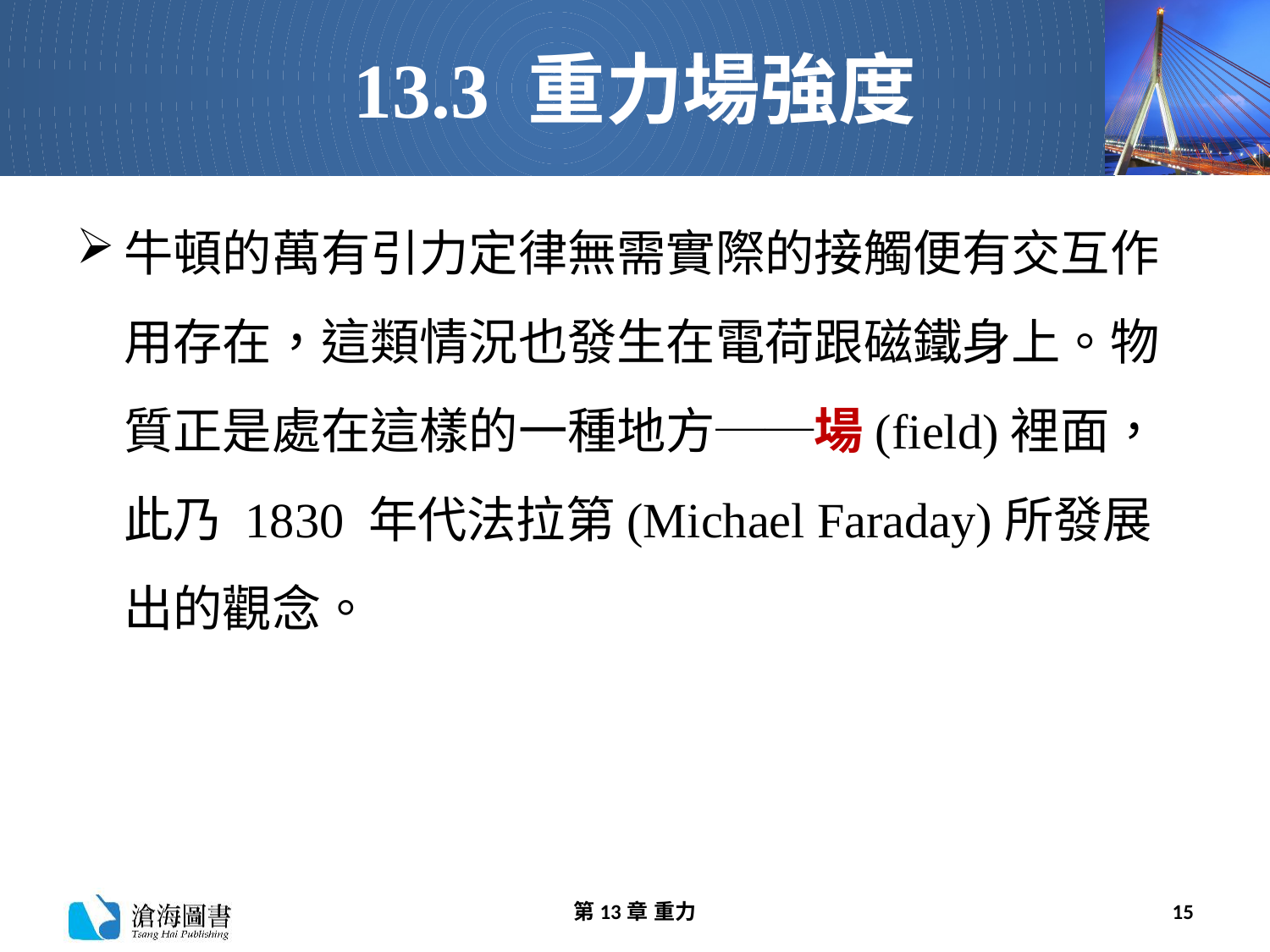

# 13.3 重力場強度
牛頓的萬有引力定律無需實際的接觸便有交互作用存在，這類情況也發生在電荷跟磁鐵身上。物質正是處在這樣的一種地方──場(field)裡面，此乃 1830 年代法拉第(Michael Faraday)所發展出的觀念。
第13章 重力
15